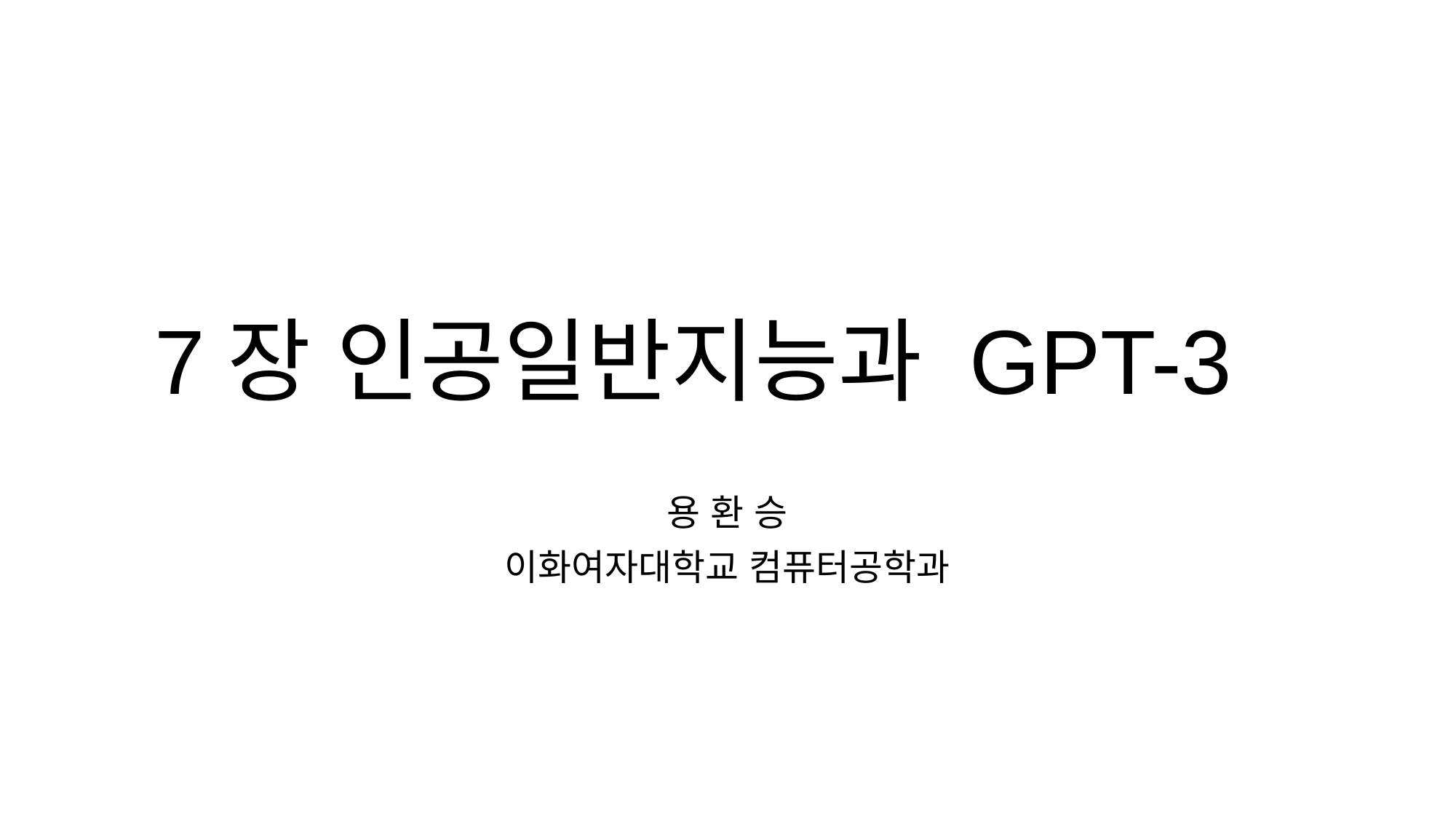

# 7장 인공일반지능과 GPT-3

용 환 승
이화여자대학교 컴퓨터공학과